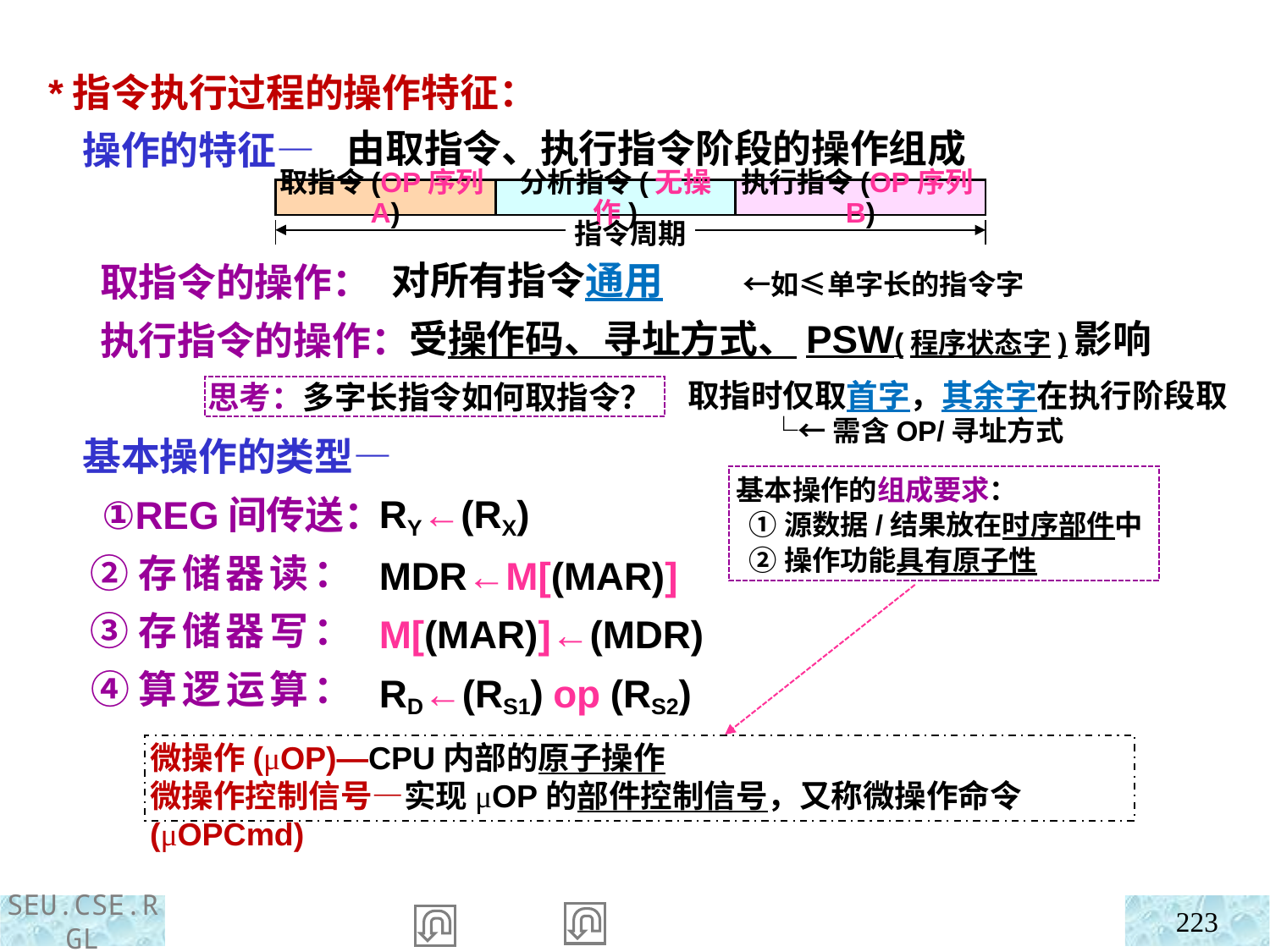

*指令执行过程的操作特征：
    操作的特征—

      取指令的操作：
      执行指令的操作：

    基本操作的类型—
      ①REG间传送：
      ②存储器读：
      ③存储器写：
      ④算逻运算：
由取指令、执行指令阶段的操作组成

    对所有指令通用         ←如≤单字长的指令字
      受操作码、寻址方式、PSW(程序状态字)影响

   RY←(RX)
   MDR←M[(MAR)]
   M[(MAR)]←(MDR)
   RD←(RS1) op (RS2)
分析指令(无操作)
取指令(OP序列A)
执行指令(OP序列B)
指令周期
取指时仅取首字，其余字在执行阶段取
             └←需含OP/寻址方式
思考：多字长指令如何取指令？
基本操作的组成要求：
  ①源数据/结果放在时序部件中
  ②操作功能具有原子性
微操作(μOP)—CPU内部的原子操作
微操作控制信号—实现μOP的部件控制信号，又称微操作命令(μOPCmd)
223